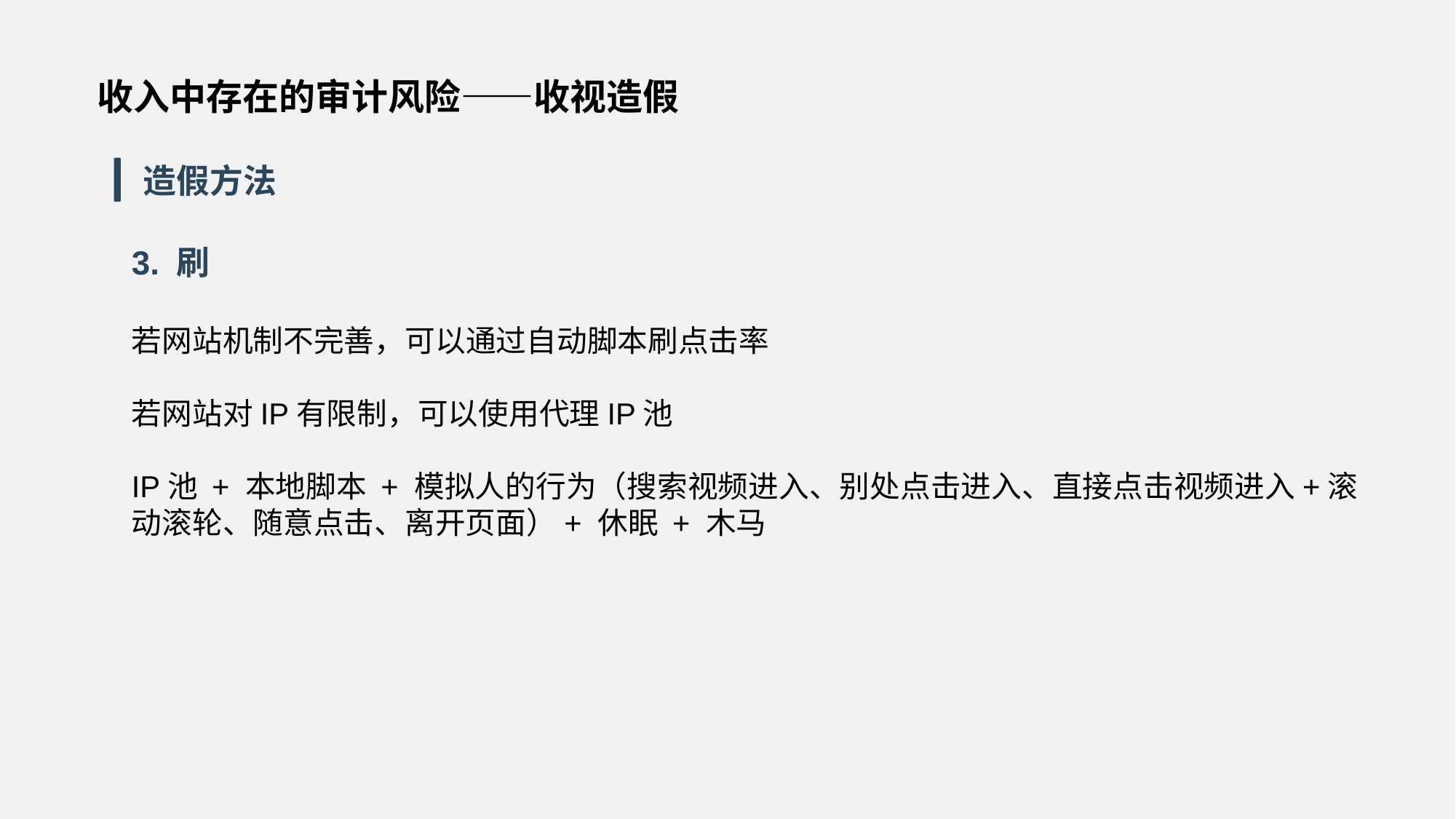

收入中存在的审计风险——收视造假
造假方法

3. 刷

若网站机制不完善，可以通过自动脚本刷点击率

若网站对IP有限制，可以使用代理IP池

IP池 + 本地脚本 + 模拟人的行为（搜索视频进入、别处点击进入、直接点击视频进入+滚动滚轮、随意点击、离开页面）+ 休眠 + 木马